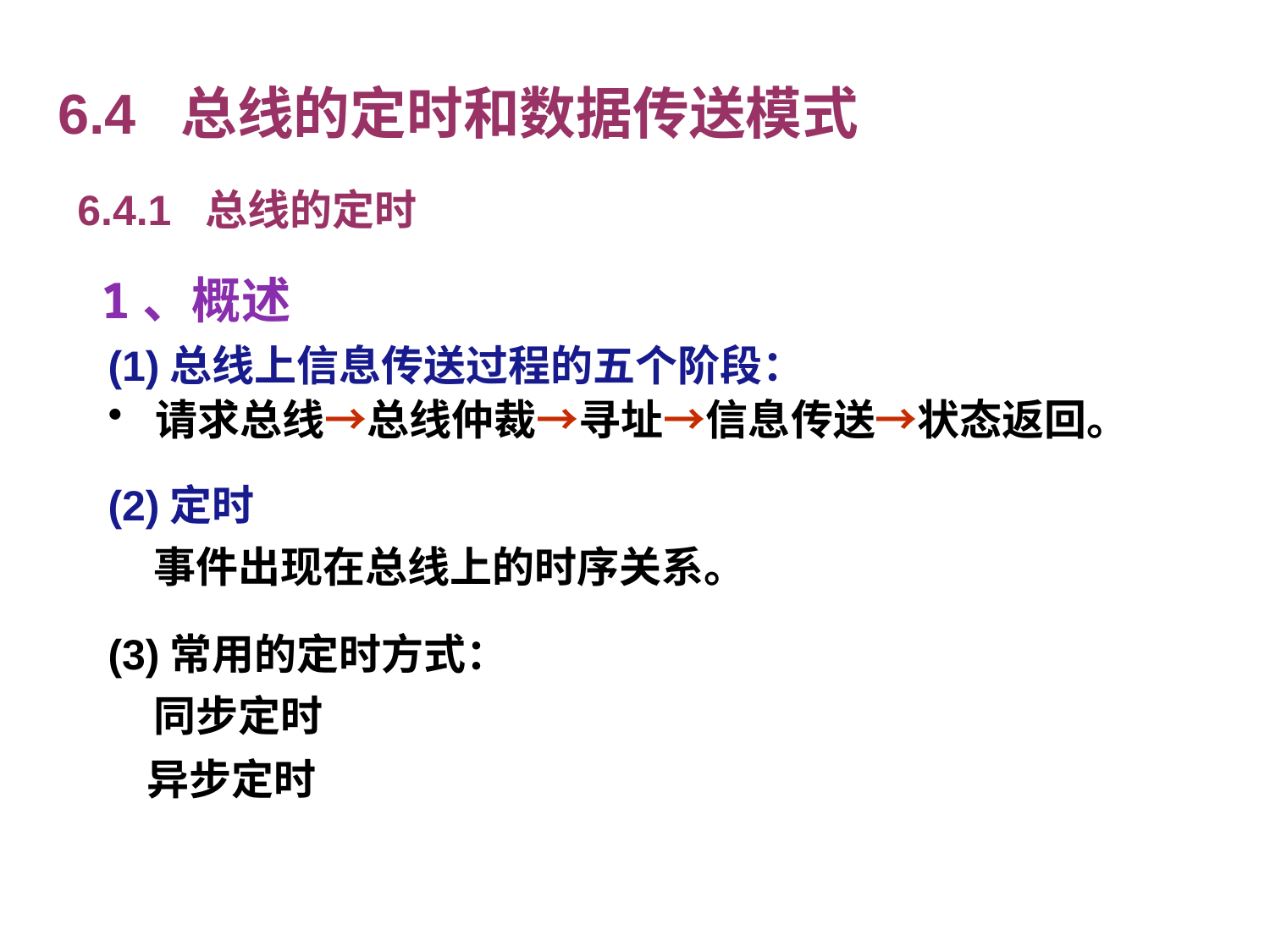

# 6.4  总线的定时和数据传送模式
6.4.1  总线的定时
 1、概述
(1)总线上信息传送过程的五个阶段：
请求总线→总线仲裁→寻址→信息传送→状态返回。

(2)定时
   事件出现在总线上的时序关系。

(3)常用的定时方式：
   同步定时
   异步定时